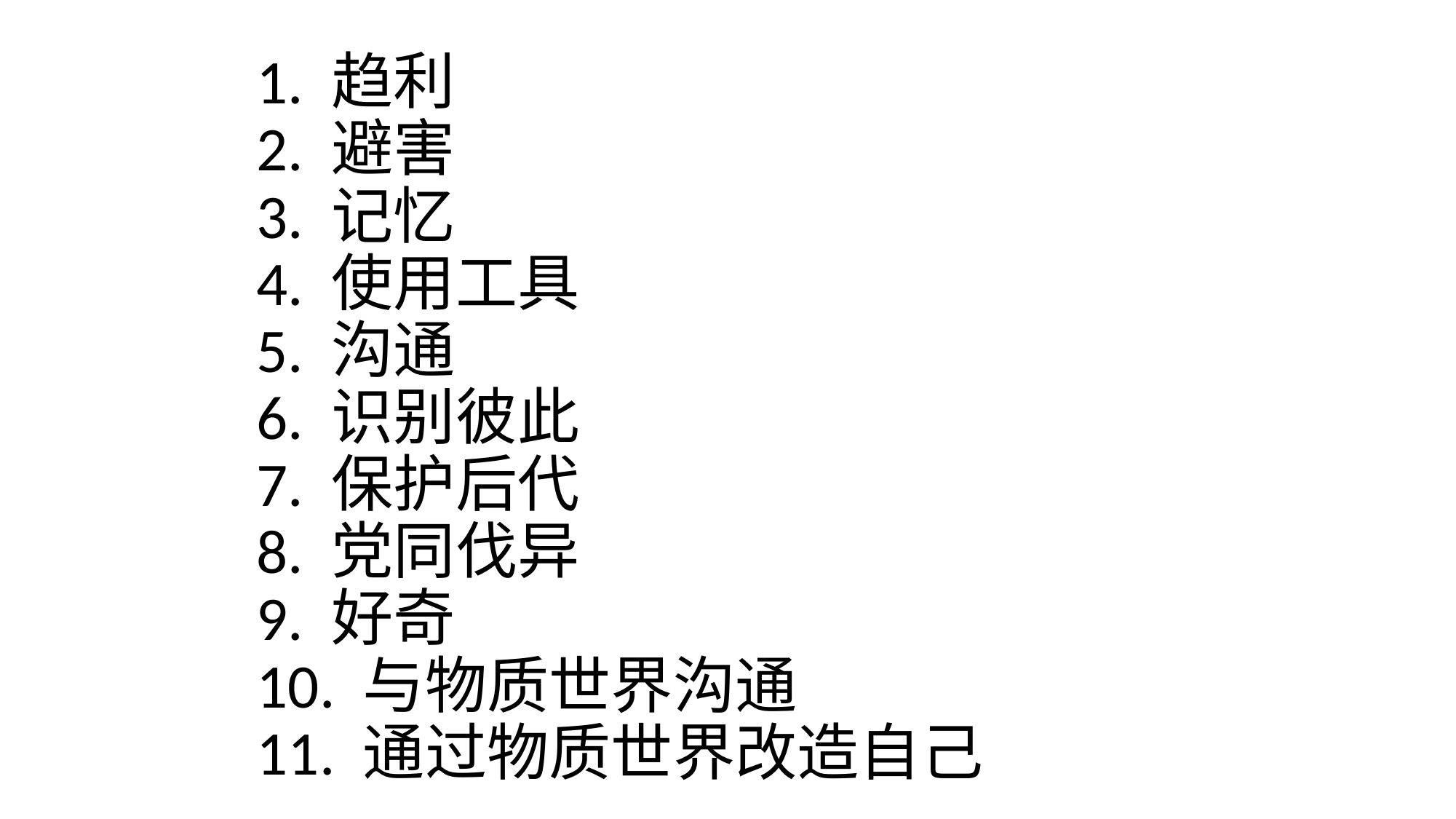

# 1. 趋利 2. 避害 3. 记忆 4. 使用工具 5. 沟通 6. 识别彼此 7. 保护后代 8. 党同伐异 9. 好奇 10. 与物质世界沟通 11. 通过物质世界改造自己